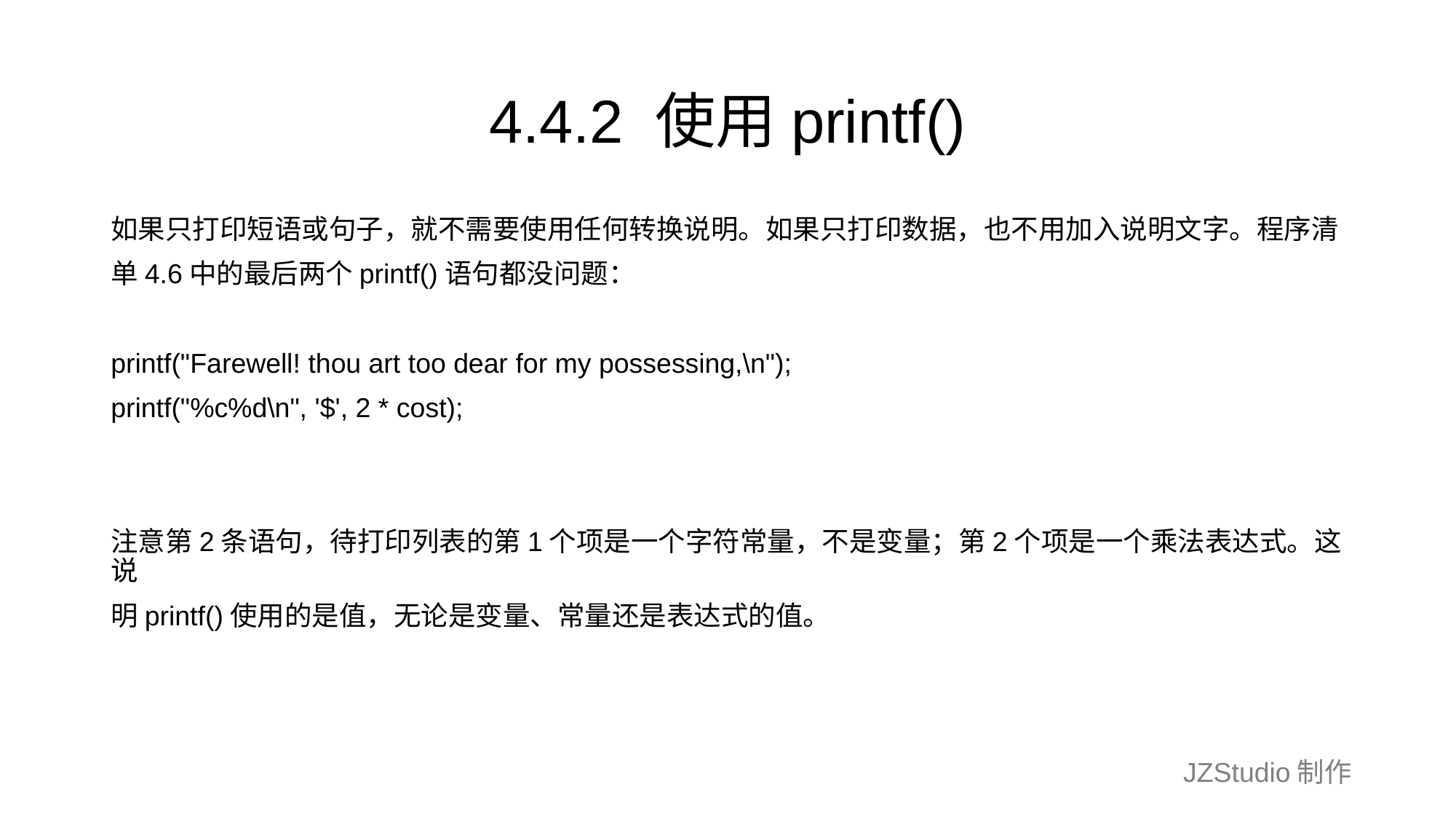

# 4.4.2 使用printf()
如果只打印短语或句子，就不需要使用任何转换说明。如果只打印数据，也不用加入说明文字。程序清
单4.6中的最后两个printf()语句都没问题：

printf("Farewell! thou art too dear for my possessing,\n");
printf("%c%d\n", '$', 2 * cost);

注意第2条语句，待打印列表的第1个项是一个字符常量，不是变量；第2个项是一个乘法表达式。这说
明printf()使用的是值，无论是变量、常量还是表达式的值。